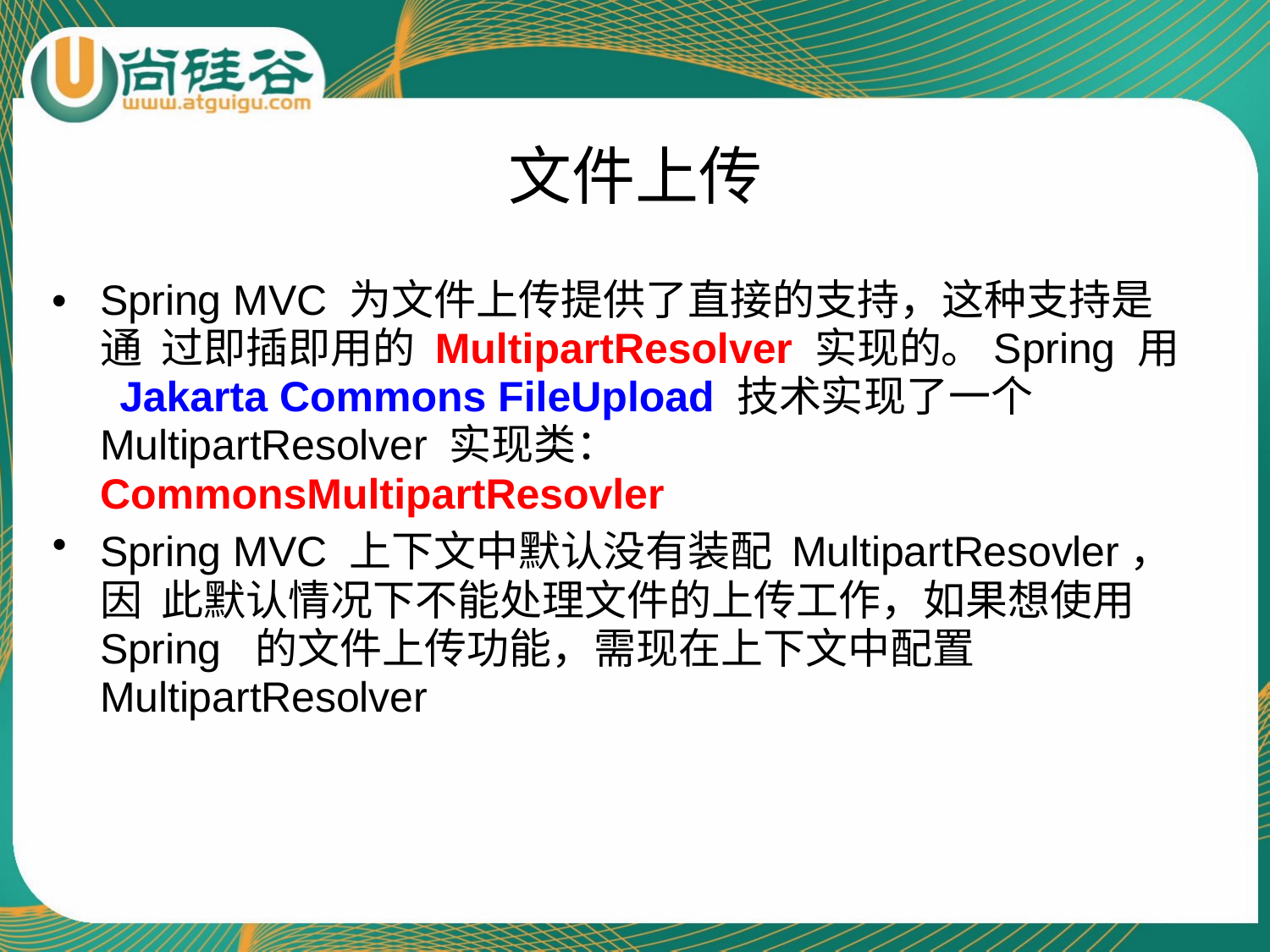

# 文件上传
•	Spring MVC 为文件上传提供了直接的支持，这种支持是通  过即插即用的 MultipartResolver 实现的。Spring 用  Jakarta Commons FileUpload 技术实现了一个  MultipartResolver 实现类：CommonsMultipartResovler
Spring MVC 上下文中默认没有装配 MultipartResovler，因  此默认情况下不能处理文件的上传工作，如果想使用 Spring  的文件上传功能，需现在上下文中配置 MultipartResolver